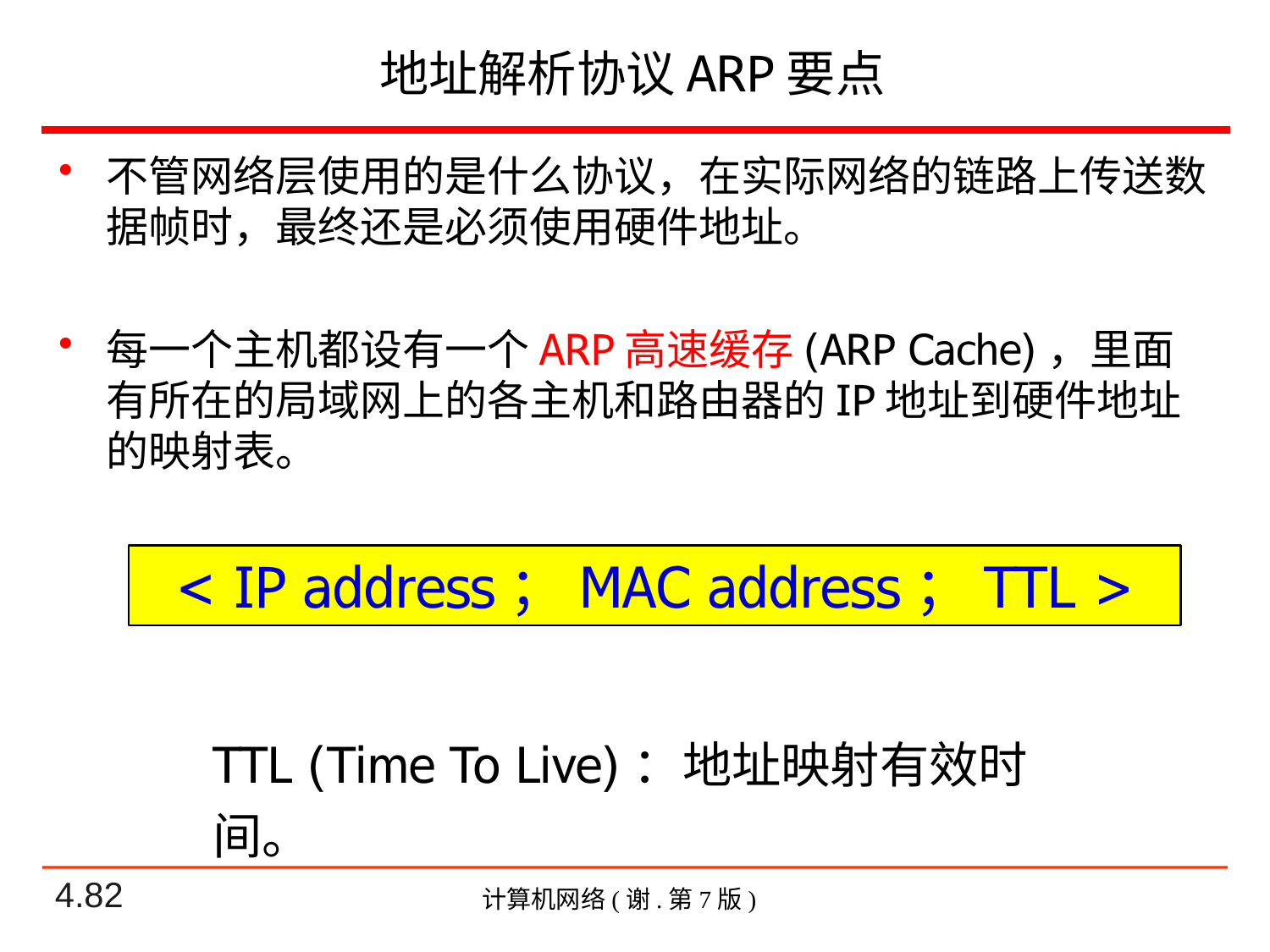

# 地址解析协议ARP要点
不管网络层使用的是什么协议，在实际网络的链路上传送数据帧时，最终还是必须使用硬件地址。

每一个主机都设有一个ARP高速缓存(ARP Cache)，里面有所在的局域网上的各主机和路由器的IP地址到硬件地址的映射表。
< IP address；MAC address；TTL >
TTL (Time To Live)：地址映射有效时间。